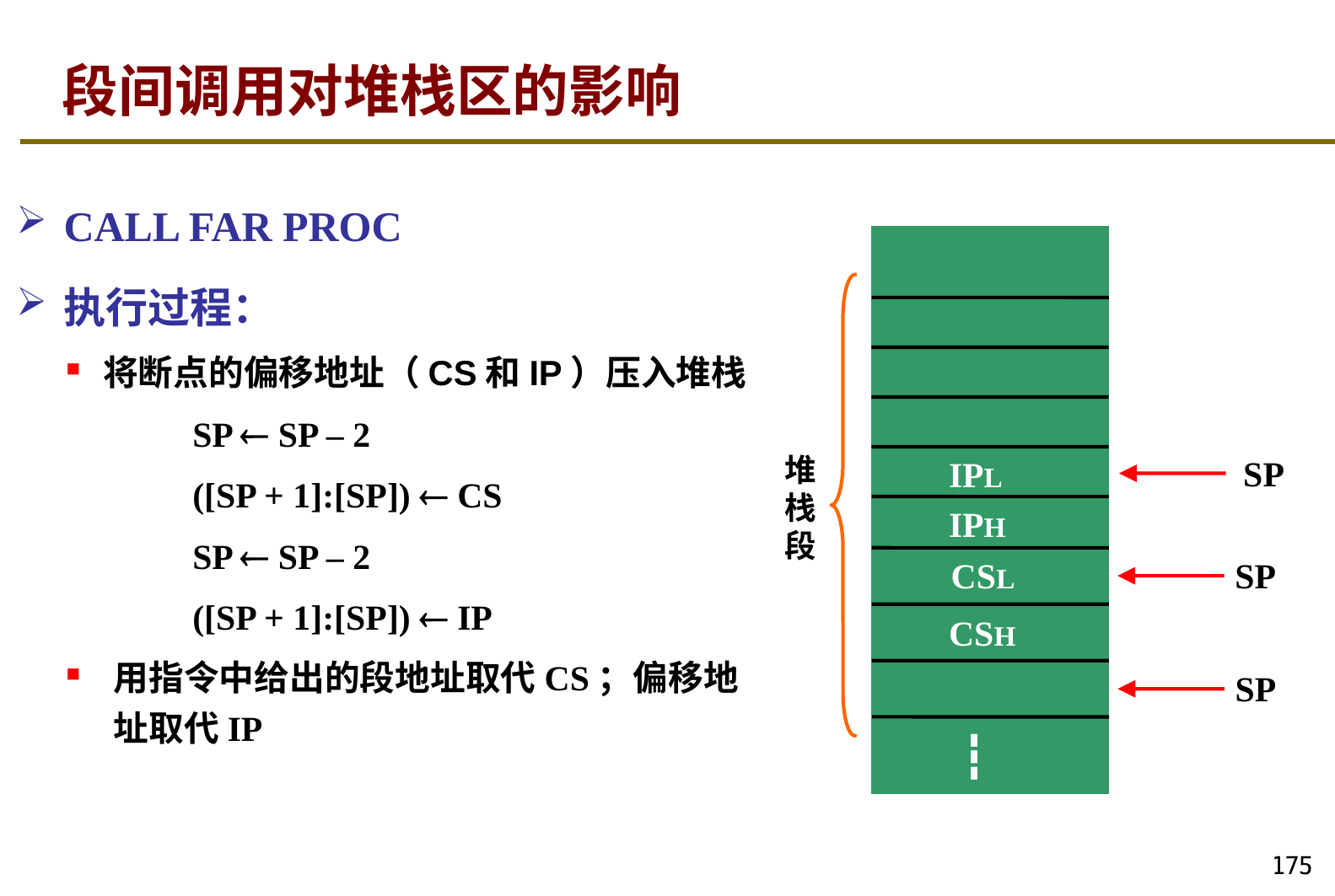

# 段间调用对堆栈区的影响
CALL FAR PROC
执行过程：
将断点的偏移地址（CS和IP）压入堆栈
	SP ← SP – 2
	([SP + 1]:[SP]) ← CS
      	SP ← SP – 2
	([SP + 1]:[SP]) ← IP
用指令中给出的段地址取代CS；偏移地址取代IP

堆栈段
SP
IPL

IPH

CSL
SP

CSH

SP

┇
175